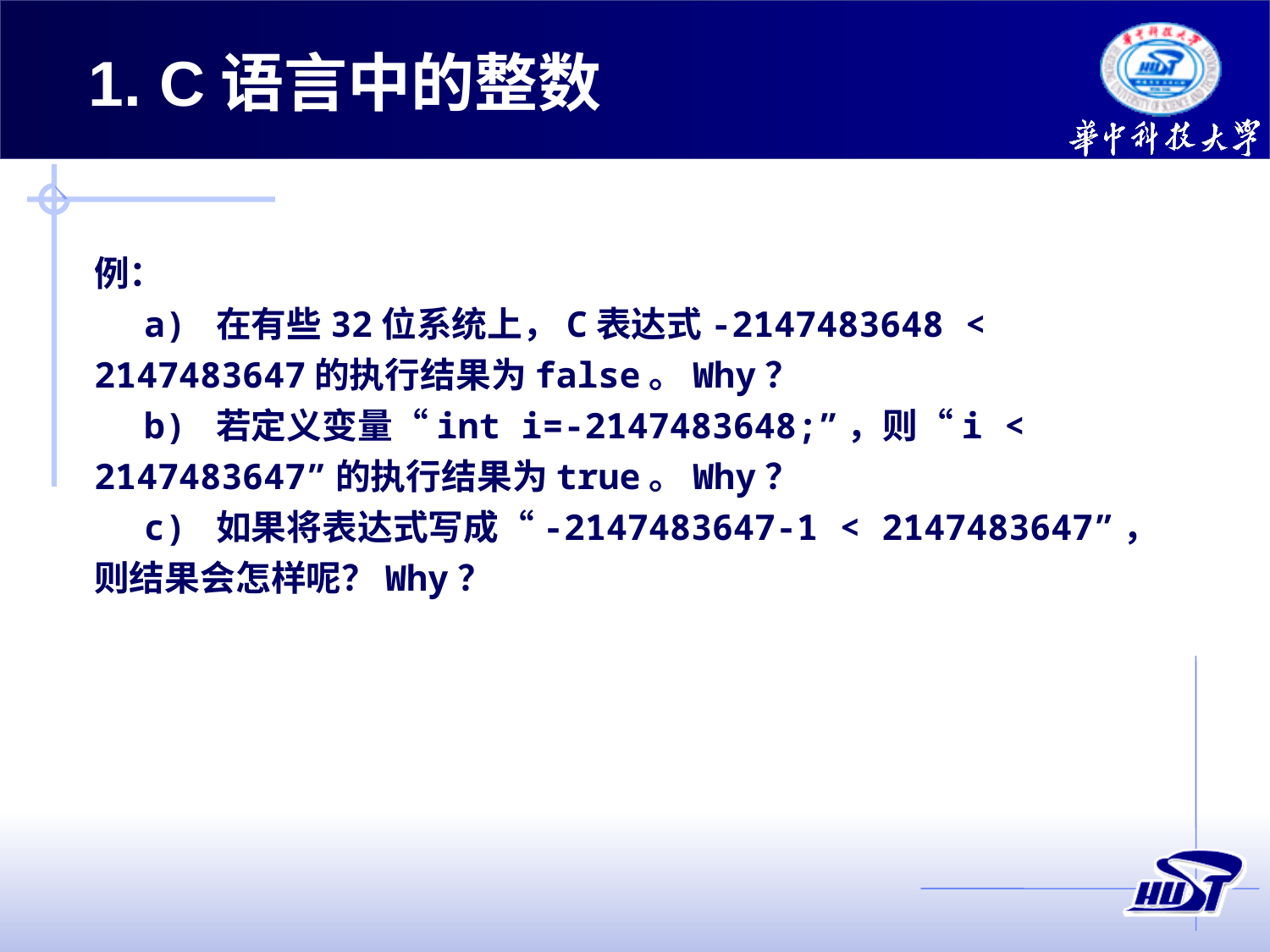

1. C语言中的整数
例：
a) 在有些32位系统上，C表达式-2147483648 < 2147483647的执行结果为false。Why？
b) 若定义变量“int i=-2147483648;”，则“i < 2147483647”的执行结果为true。Why？
c) 如果将表达式写成“-2147483647-1 < 2147483647”，则结果会怎样呢？Why？